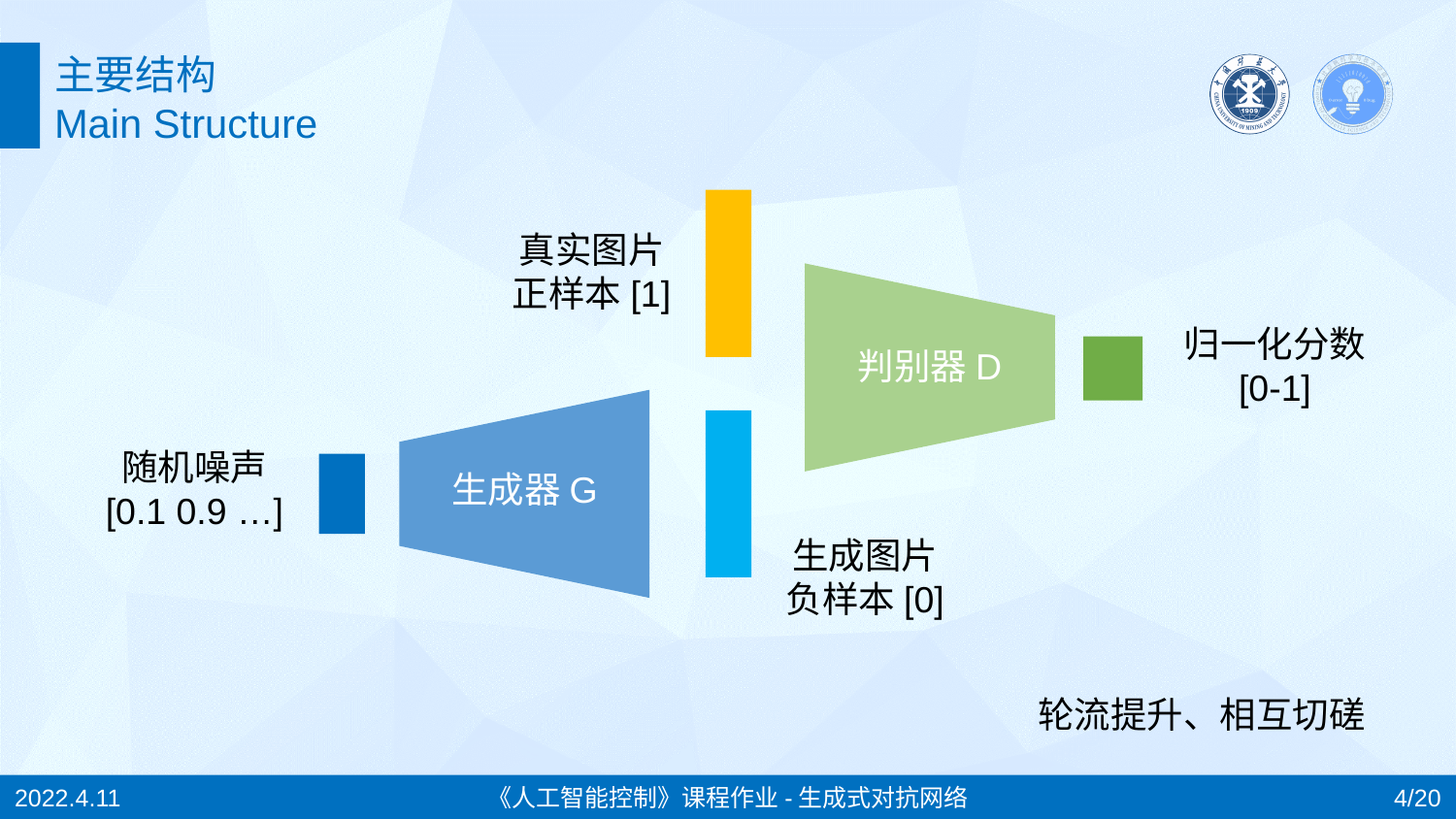

主要结构
Main Structure

真实图片
正样本[1]

归一化分数
[0-1]
判别器D

随机噪声
[0.1 0.9 …]

生成器G
生成图片
负样本[0]
轮流提升、相互切磋
《人工智能控制》课程作业-生成式对抗网络
4/20
2022.4.11